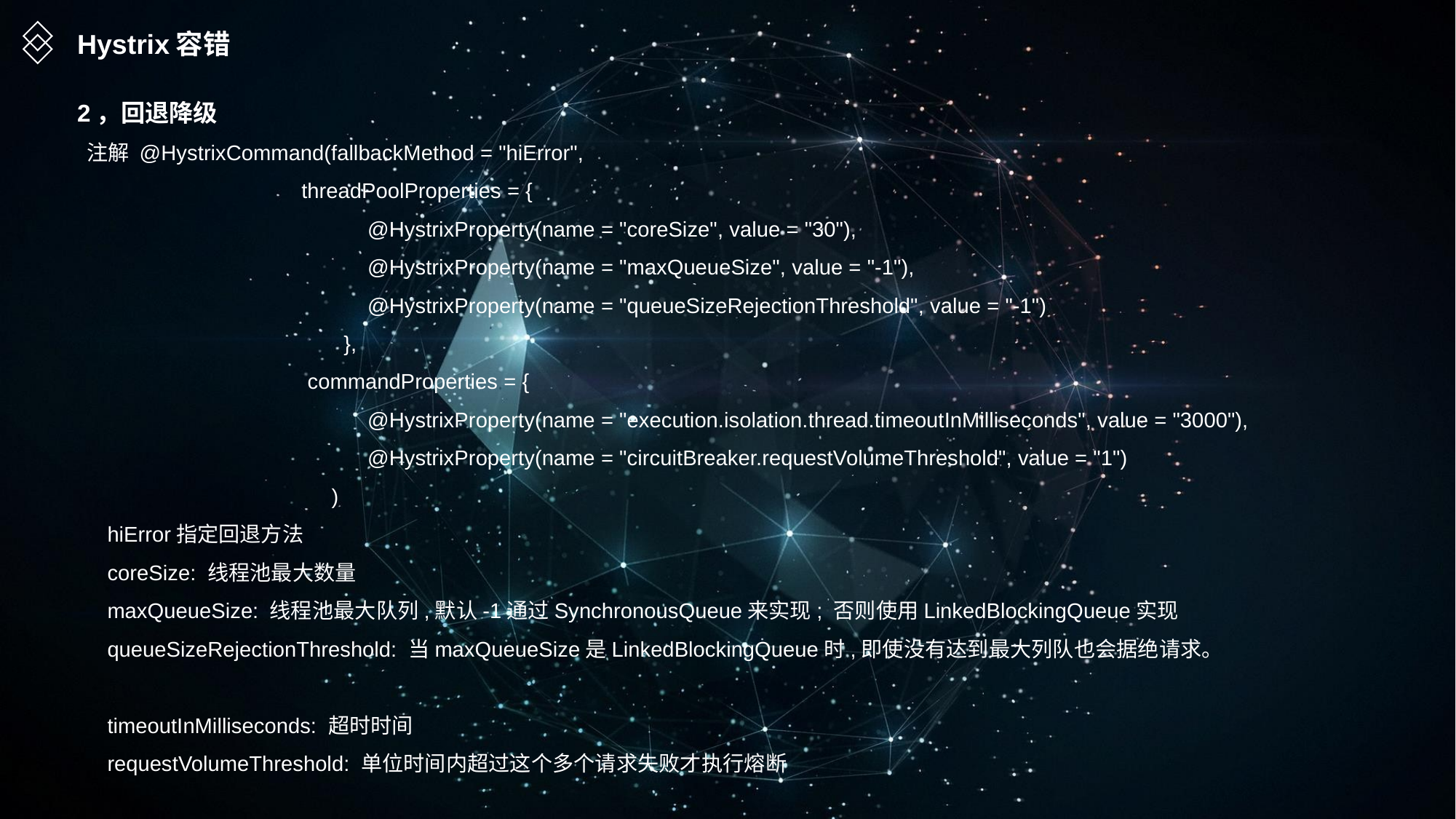

Hystrix容错
2，回退降级
 注解 @HystrixCommand(fallbackMethod = "hiError",
		 threadPoolProperties = {
		            @HystrixProperty(name = "coreSize", value = "30"),
		            @HystrixProperty(name = "maxQueueSize", value = "-1"),
		            @HystrixProperty(name = "queueSizeRejectionThreshold", value = "-1")
		        },
		  commandProperties = {
		            @HystrixProperty(name = "execution.isolation.thread.timeoutInMilliseconds", value = "3000"),
		            @HystrixProperty(name = "circuitBreaker.requestVolumeThreshold", value = "1")
		      )
     hiError指定回退方法
     coreSize: 线程池最大数量
     maxQueueSize: 线程池最大队列,默认-1通过SynchronousQueue来实现; 否则使用LinkedBlockingQueue实现
     queueSizeRejectionThreshold: 当maxQueueSize是LinkedBlockingQueue时,即使没有达到最大列队也会据绝请求。

     timeoutInMilliseconds: 超时时间
     requestVolumeThreshold: 单位时间内超过这个多个请求失败才执行熔断